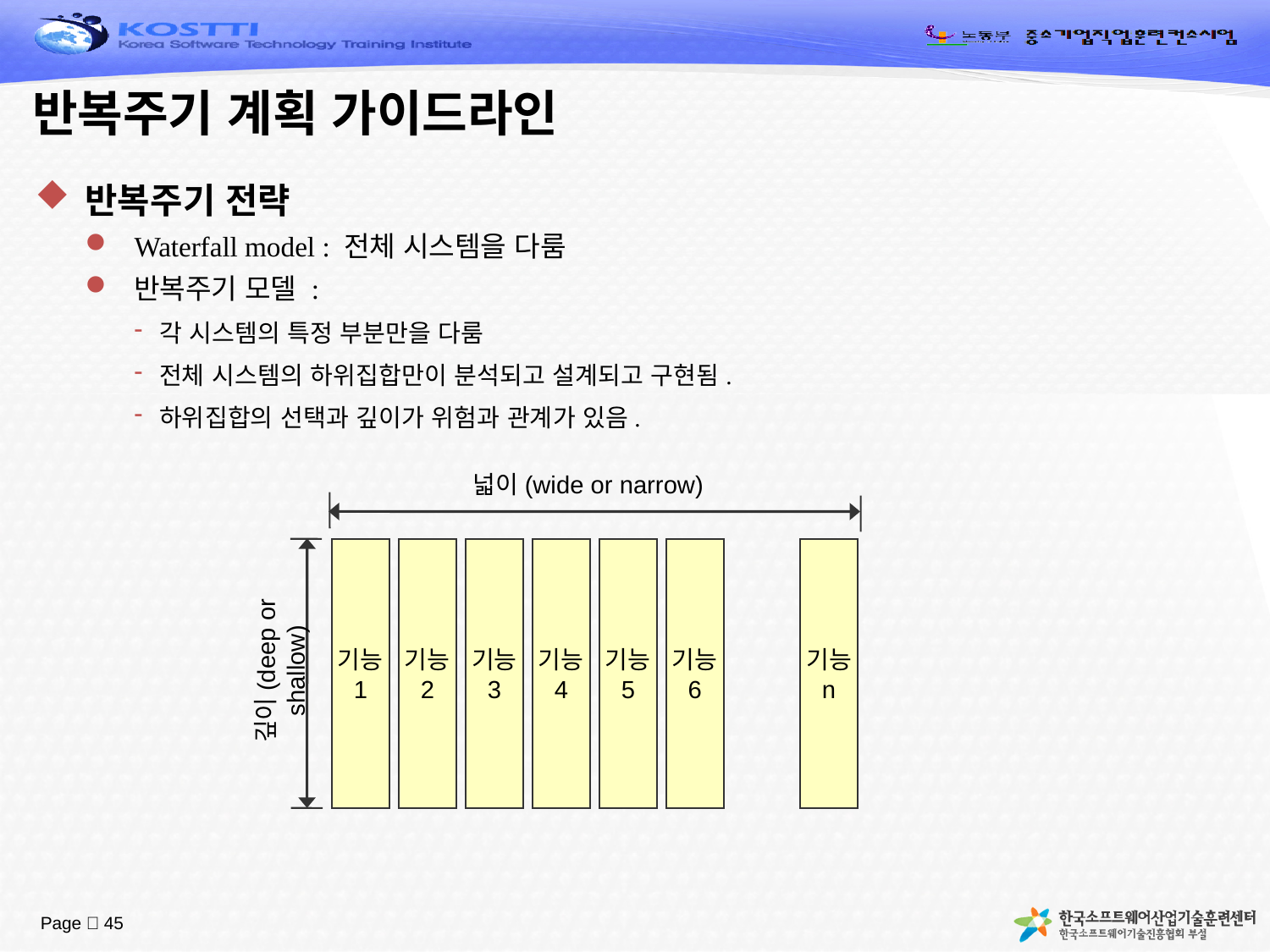

# 반복주기 계획 가이드라인
반복주기 전략
Waterfall model : 전체 시스템을 다룸
반복주기 모델 :
각 시스템의 특정 부분만을 다룸
전체 시스템의 하위집합만이 분석되고 설계되고 구현됨.
하위집합의 선택과 깊이가 위험과 관계가 있음.
넓이(wide or narrow)

기능
1
기능
2
기능
3
기능
4
기능
5
기능
6
기능
n
깊이(deep or shallow)